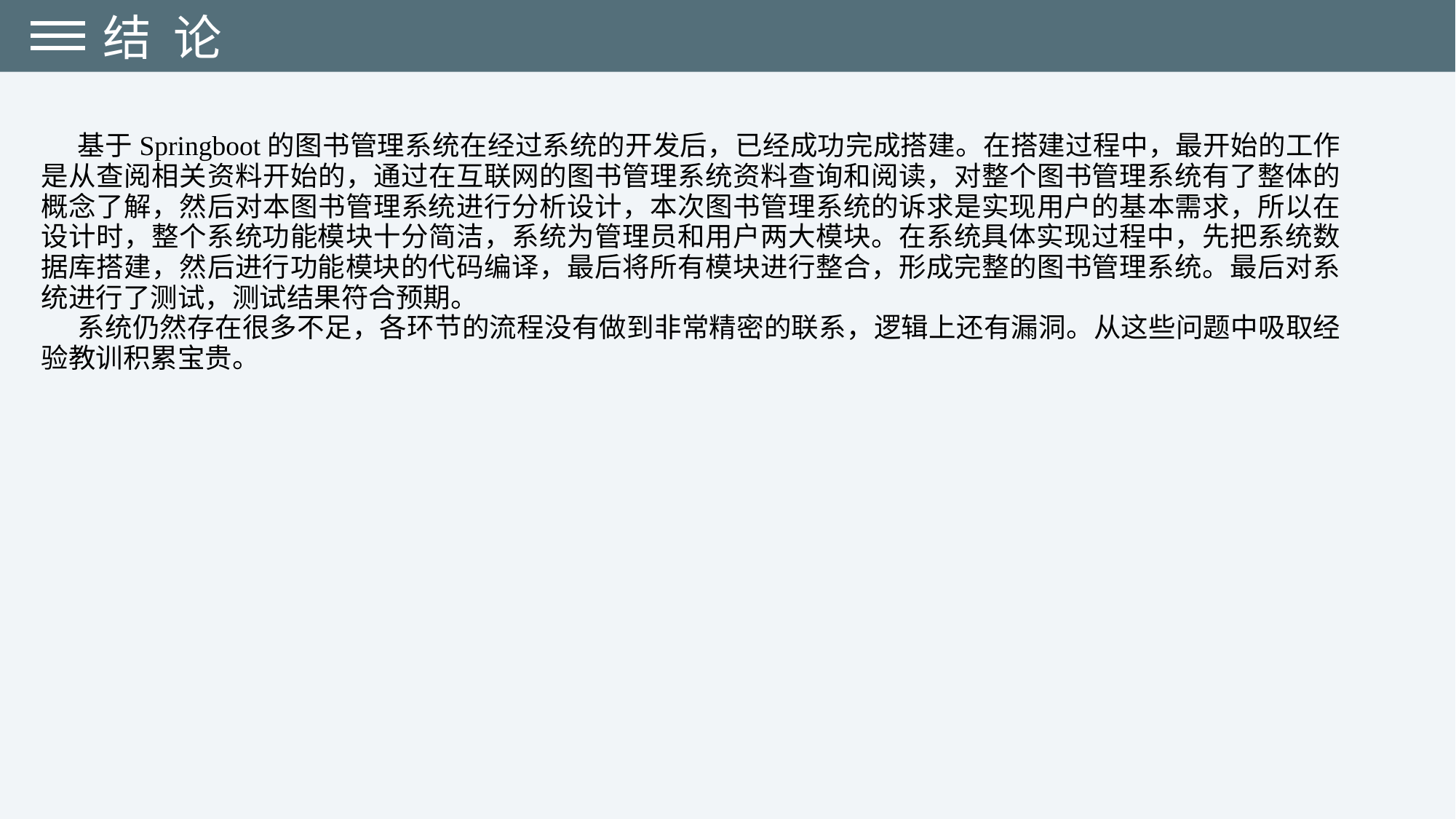

结  论

基于Springboot的图书管理系统在经过系统的开发后，已经成功完成搭建。在搭建过程中，最开始的工作是从查阅相关资料开始的，通过在互联网的图书管理系统资料查询和阅读，对整个图书管理系统有了整体的概念了解，然后对本图书管理系统进行分析设计，本次图书管理系统的诉求是实现用户的基本需求，所以在设计时，整个系统功能模块十分简洁，系统为管理员和用户两大模块。在系统具体实现过程中，先把系统数据库搭建，然后进行功能模块的代码编译，最后将所有模块进行整合，形成完整的图书管理系统。最后对系统进行了测试，测试结果符合预期。
系统仍然存在很多不足，各环节的流程没有做到非常精密的联系，逻辑上还有漏洞。从这些问题中吸取经验教训积累宝贵。